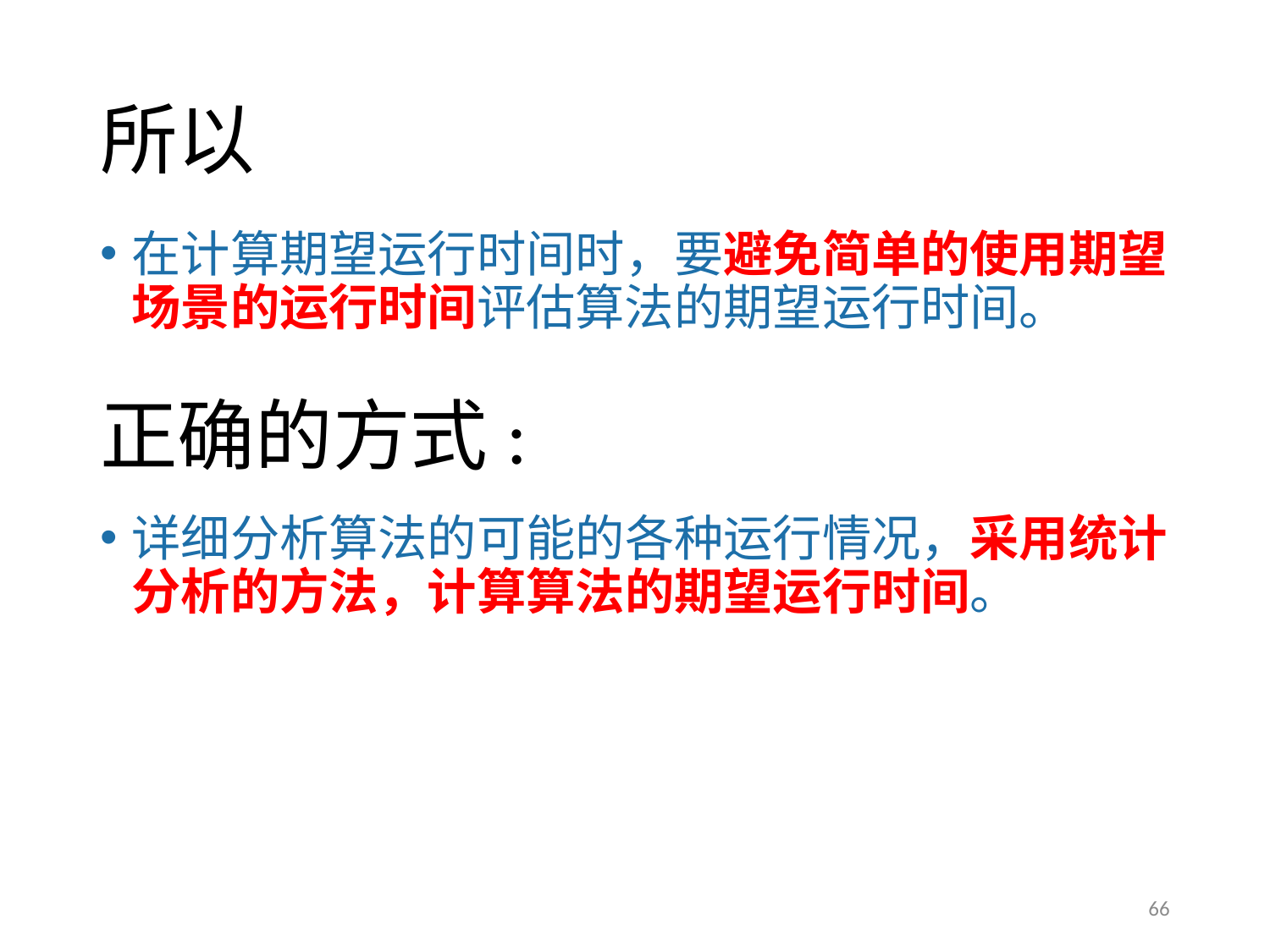

# 所以
在计算期望运行时间时，要避免简单的使用期望场景的运行时间评估算法的期望运行时间。
正确的方式:
详细分析算法的可能的各种运行情况，采用统计分析的方法，计算算法的期望运行时间。
66